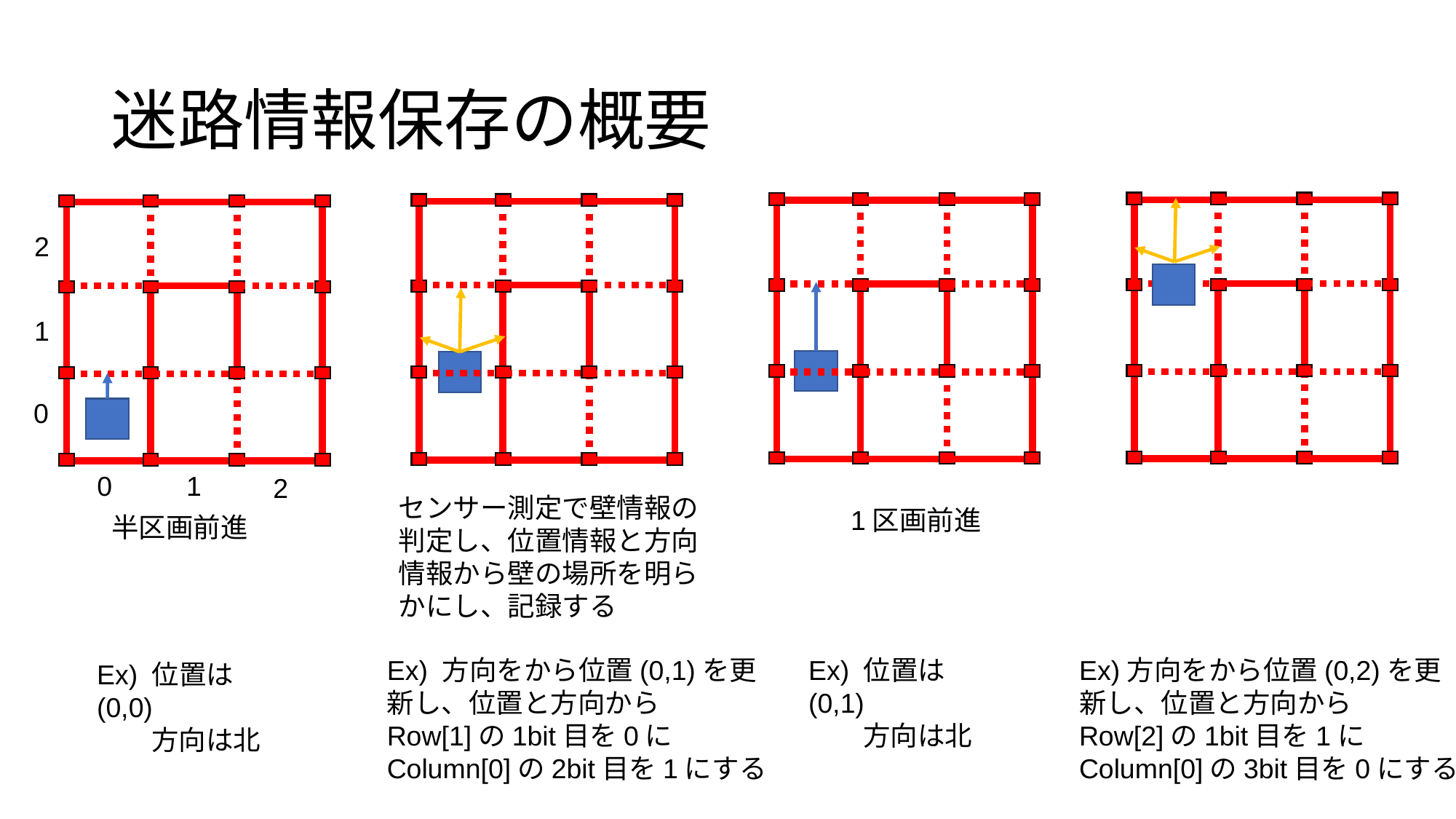

# 迷路情報保存の概要

2

1

0

1
0
2
センサー測定で壁情報の判定し、位置情報と方向情報から壁の場所を明らかにし、記録する

1区画前進
半区画前進
Ex) 方向をから位置(0,1)を更新し、位置と方向から
Row[1]の1bit目を0に
Column[0]の2bit目を1にする

Ex) 位置は(0,1)
　　方向は北
Ex)方向をから位置(0,2)を更新し、位置と方向から
Row[2]の1bit目を1に
Column[0]の3bit目を0にする

Ex) 位置は(0,0)
　　方向は北